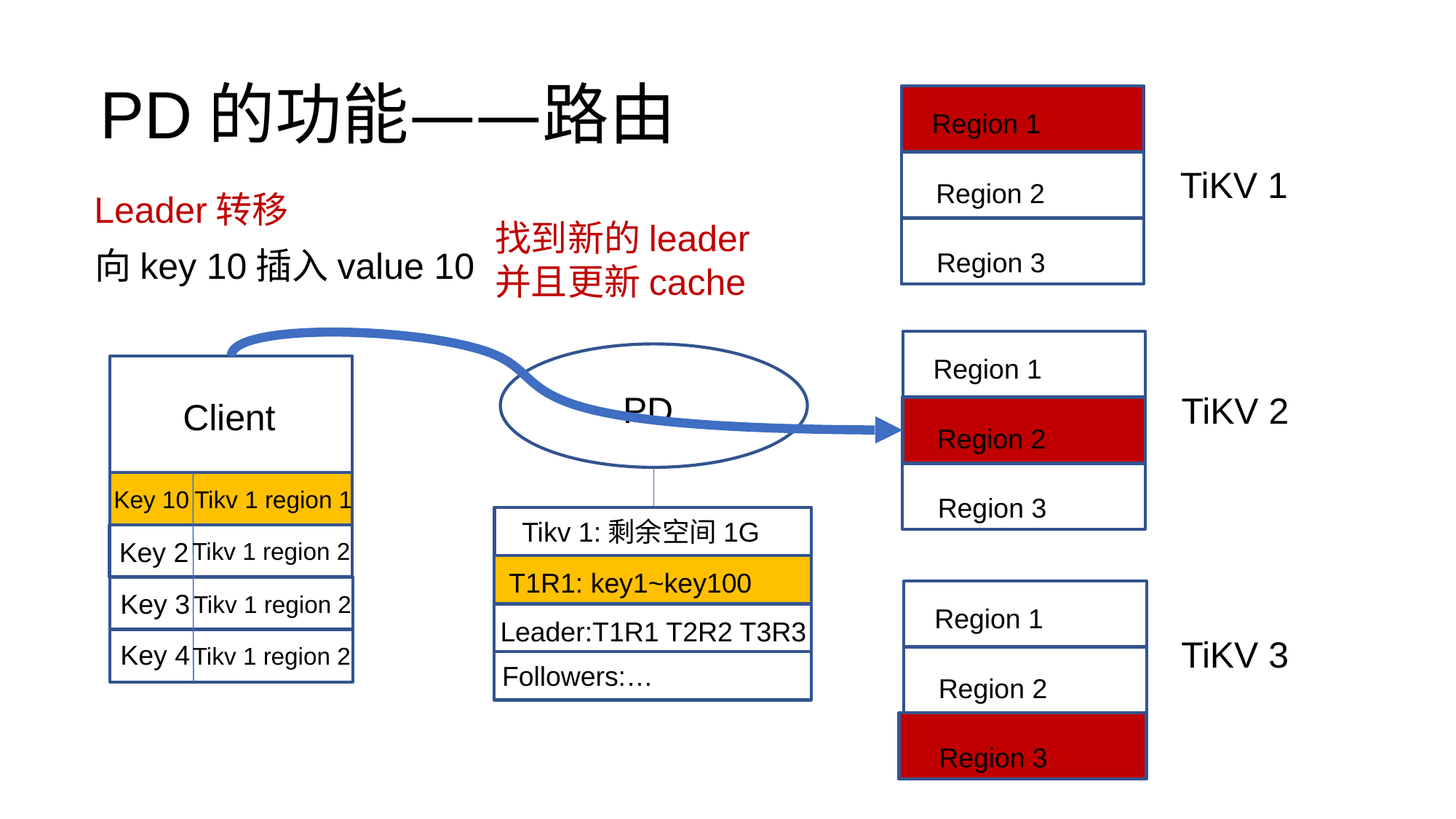

# PD的功能——路由

Region 1

TiKV 1
Region 2
Leader转移
找到新的leader并且更新cache

向key 10插入value 10
Region 3

Region 1

PD
TiKV 2
Client

Region 2

Tikv 1 region 1
Key 10
Region 3

Tikv 1:剩余空间1G

Key 2
Tikv 1 region 2

T1R1: key1~key100

Key 3
Tikv 1 region 2
Region 1

Leader:T1R1 T2R2 T3R3
TiKV 3

Key 4
Tikv 1 region 2

Followers:…
Region 2

Region 3